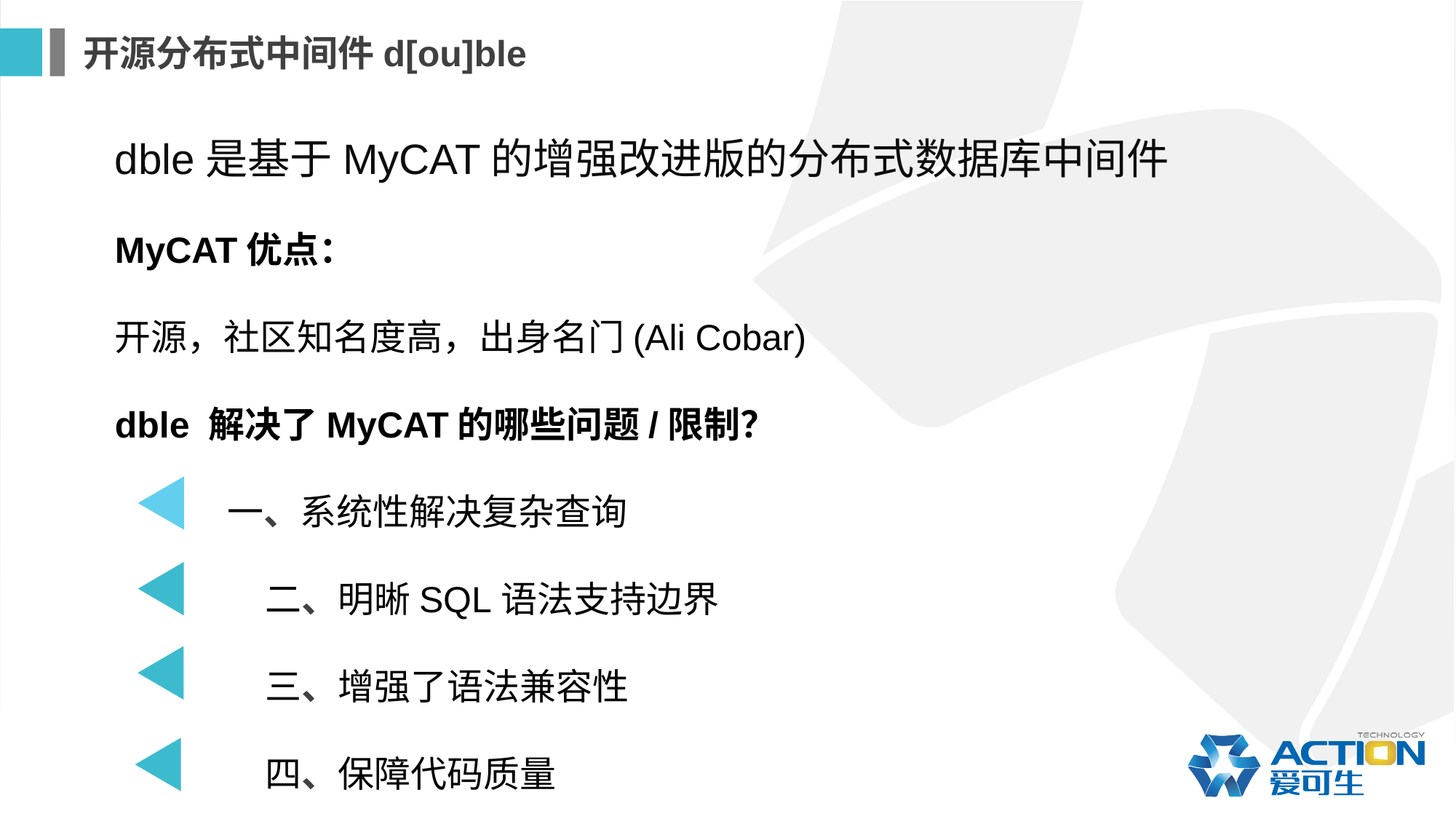

开源分布式中间件d[ou]ble

dble是基于MyCAT的增强改进版的分布式数据库中间件
MyCAT优点：
开源，社区知名度高，出身名门(Ali Cobar)
dble 解决了MyCAT的哪些问题/限制？
      一、系统性解决复杂查询
		二、明晰SQL语法支持边界
		三、增强了语法兼容性
		四、保障代码质量